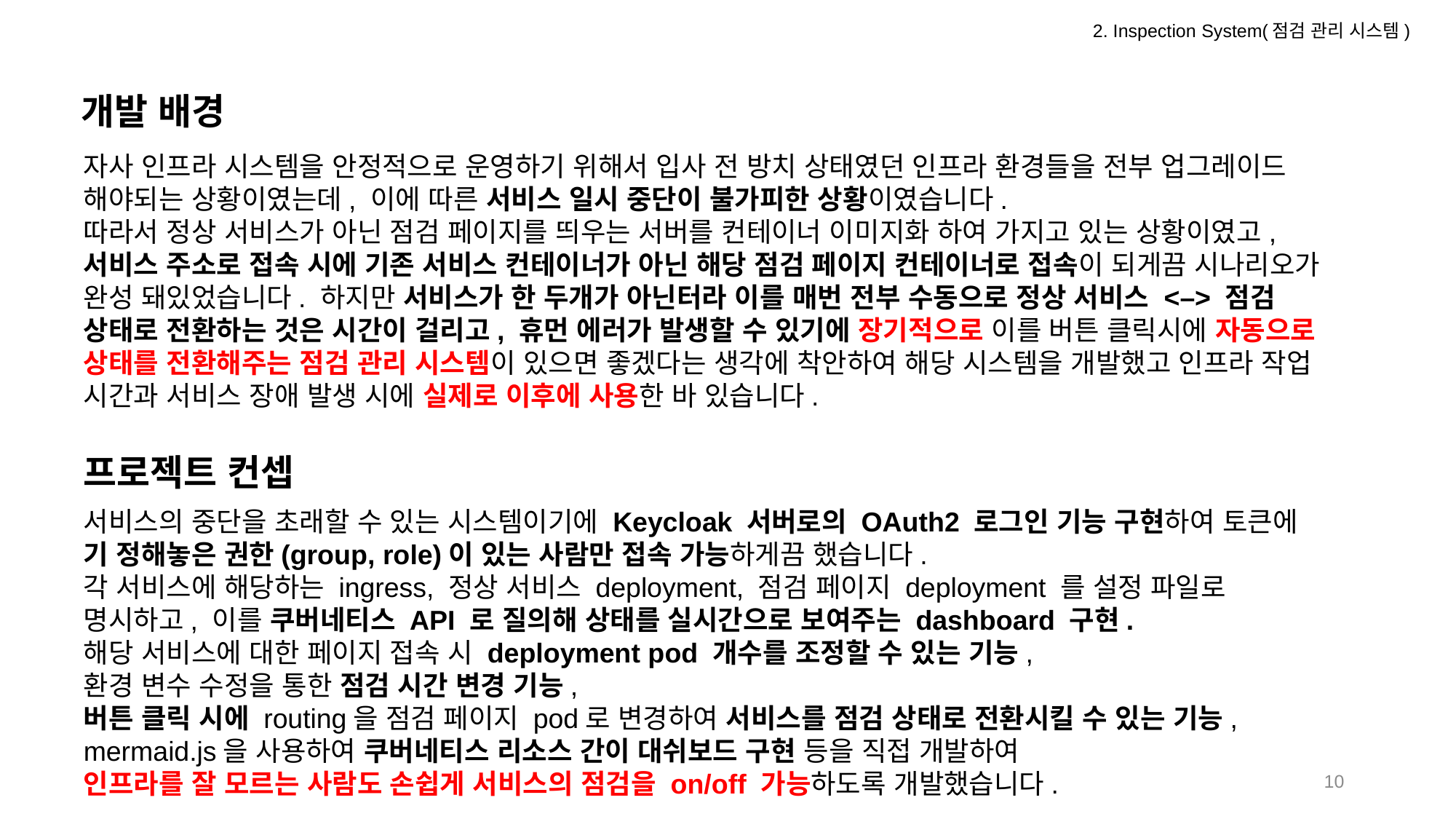

2. Inspection System(점검 관리 시스템)
개발 배경
자사 인프라 시스템을 안정적으로 운영하기 위해서 입사 전 방치 상태였던 인프라 환경들을 전부 업그레이드 해야되는 상황이였는데, 이에 따른 서비스 일시 중단이 불가피한 상황이였습니다.
따라서 정상 서비스가 아닌 점검 페이지를 띄우는 서버를 컨테이너 이미지화 하여 가지고 있는 상황이였고, 서비스 주소로 접속 시에 기존 서비스 컨테이너가 아닌 해당 점검 페이지 컨테이너로 접속이 되게끔 시나리오가 완성 돼있었습니다. 하지만 서비스가 한 두개가 아닌터라 이를 매번 전부 수동으로 정상 서비스 <–> 점검 상태로 전환하는 것은 시간이 걸리고, 휴먼 에러가 발생할 수 있기에 장기적으로 이를 버튼 클릭시에 자동으로 상태를 전환해주는 점검 관리 시스템이 있으면 좋겠다는 생각에 착안하여 해당 시스템을 개발했고 인프라 작업 시간과 서비스 장애 발생 시에 실제로 이후에 사용한 바 있습니다.
프로젝트 컨셉
서비스의 중단을 초래할 수 있는 시스템이기에 Keycloak 서버로의 OAuth2 로그인 기능 구현하여 토큰에 기 정해놓은 권한(group, role)이 있는 사람만 접속 가능하게끔 했습니다.
각 서비스에 해당하는 ingress, 정상 서비스 deployment, 점검 페이지 deployment 를 설정 파일로 명시하고, 이를 쿠버네티스 API 로 질의해 상태를 실시간으로 보여주는 dashboard 구현.
해당 서비스에 대한 페이지 접속 시 deployment pod 개수를 조정할 수 있는 기능,
환경 변수 수정을 통한 점검 시간 변경 기능,
버튼 클릭 시에 routing을 점검 페이지 pod로 변경하여 서비스를 점검 상태로 전환시킬 수 있는 기능,
mermaid.js을 사용하여 쿠버네티스 리소스 간이 대쉬보드 구현 등을 직접 개발하여
인프라를 잘 모르는 사람도 손쉽게 서비스의 점검을 on/off 가능하도록 개발했습니다.
10